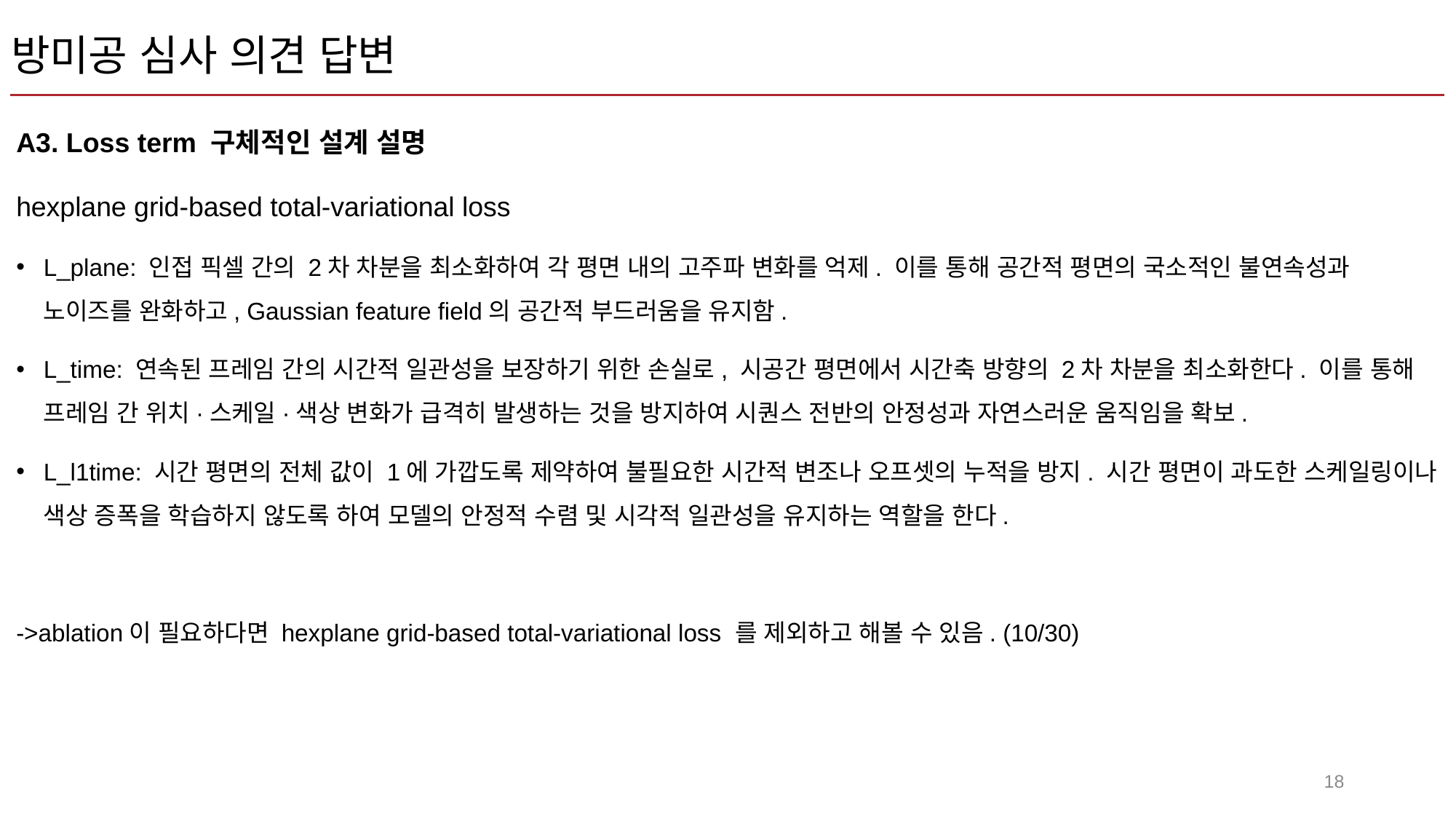

# 방미공 심사 의견 답변
A3. Loss term 구체적인 설계 설명
hexplane grid-based total-variational loss
L_plane: 인접 픽셀 간의 2차 차분을 최소화하여 각 평면 내의 고주파 변화를 억제. 이를 통해 공간적 평면의 국소적인 불연속성과 노이즈를 완화하고, Gaussian feature field의 공간적 부드러움을 유지함.
L_time: 연속된 프레임 간의 시간적 일관성을 보장하기 위한 손실로, 시공간 평면에서 시간축 방향의 2차 차분을 최소화한다. 이를 통해 프레임 간 위치·스케일·색상 변화가 급격히 발생하는 것을 방지하여 시퀀스 전반의 안정성과 자연스러운 움직임을 확보.
L_l1time: 시간 평면의 전체 값이 1에 가깝도록 제약하여 불필요한 시간적 변조나 오프셋의 누적을 방지. 시간 평면이 과도한 스케일링이나 색상 증폭을 학습하지 않도록 하여 모델의 안정적 수렴 및 시각적 일관성을 유지하는 역할을 한다.

->ablation이 필요하다면 hexplane grid-based total-variational loss 를 제외하고 해볼 수 있음. (10/30)

18